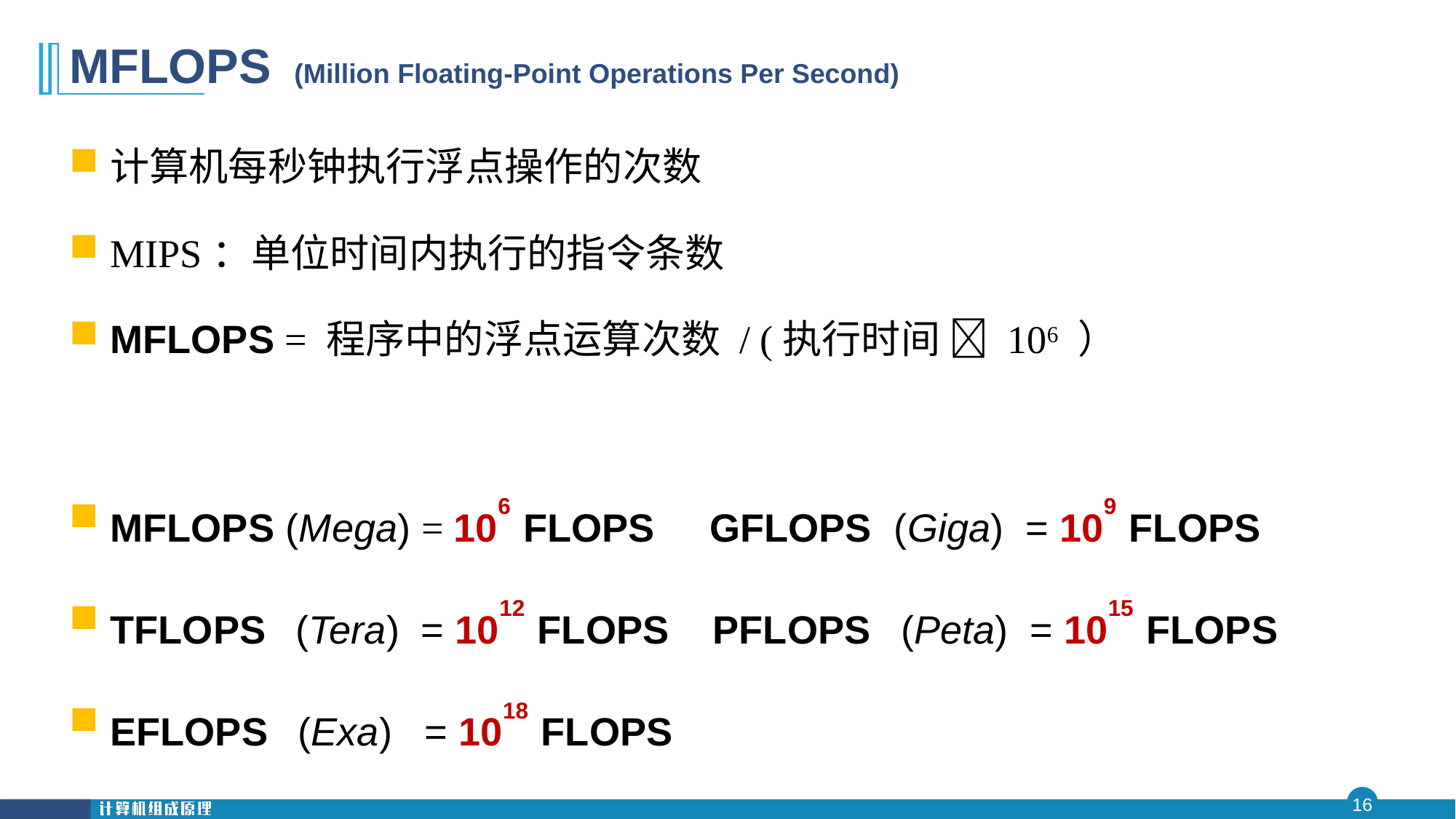

# MFLOPS   (Million Floating-Point Operations Per Second)
计算机每秒钟执行浮点操作的次数
MIPS：单位时间内执行的指令条数
MFLOPS = 程序中的浮点运算次数 / (执行时间 × 106 ）

MFLOPS (Mega) = 106  FLOPS     GFLOPS  (Giga)  = 109  FLOPS
TFLOPS   (Tera)  = 1012  FLOPS    PFLOPS   (Peta)  = 1015  FLOPS
EFLOPS   (Exa)   = 1018  FLOPS